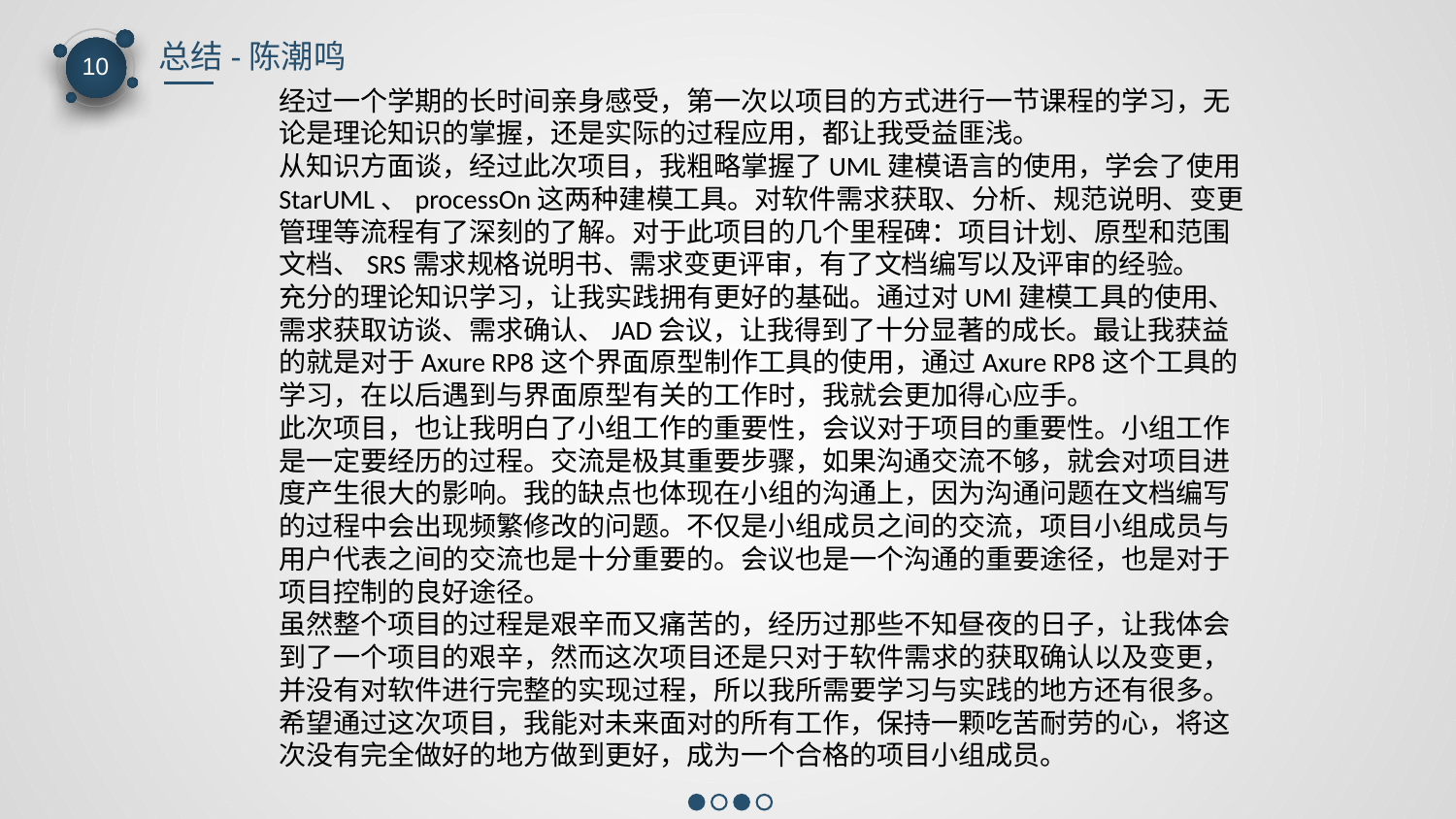

总结-陈潮鸣
10
经过一个学期的长时间亲身感受，第一次以项目的方式进行一节课程的学习，无论是理论知识的掌握，还是实际的过程应用，都让我受益匪浅。
从知识方面谈，经过此次项目，我粗略掌握了UML建模语言的使用，学会了使用StarUML、processOn这两种建模工具。对软件需求获取、分析、规范说明、变更管理等流程有了深刻的了解。对于此项目的几个里程碑：项目计划、原型和范围文档、SRS需求规格说明书、需求变更评审，有了文档编写以及评审的经验。
充分的理论知识学习，让我实践拥有更好的基础。通过对UMl建模工具的使用、需求获取访谈、需求确认、JAD会议，让我得到了十分显著的成长。最让我获益的就是对于Axure RP8这个界面原型制作工具的使用，通过Axure RP8这个工具的学习，在以后遇到与界面原型有关的工作时，我就会更加得心应手。
此次项目，也让我明白了小组工作的重要性，会议对于项目的重要性。小组工作是一定要经历的过程。交流是极其重要步骤，如果沟通交流不够，就会对项目进度产生很大的影响。我的缺点也体现在小组的沟通上，因为沟通问题在文档编写的过程中会出现频繁修改的问题。不仅是小组成员之间的交流，项目小组成员与用户代表之间的交流也是十分重要的。会议也是一个沟通的重要途径，也是对于项目控制的良好途径。
虽然整个项目的过程是艰辛而又痛苦的，经历过那些不知昼夜的日子，让我体会到了一个项目的艰辛，然而这次项目还是只对于软件需求的获取确认以及变更，并没有对软件进行完整的实现过程，所以我所需要学习与实践的地方还有很多。希望通过这次项目，我能对未来面对的所有工作，保持一颗吃苦耐劳的心，将这次没有完全做好的地方做到更好，成为一个合格的项目小组成员。